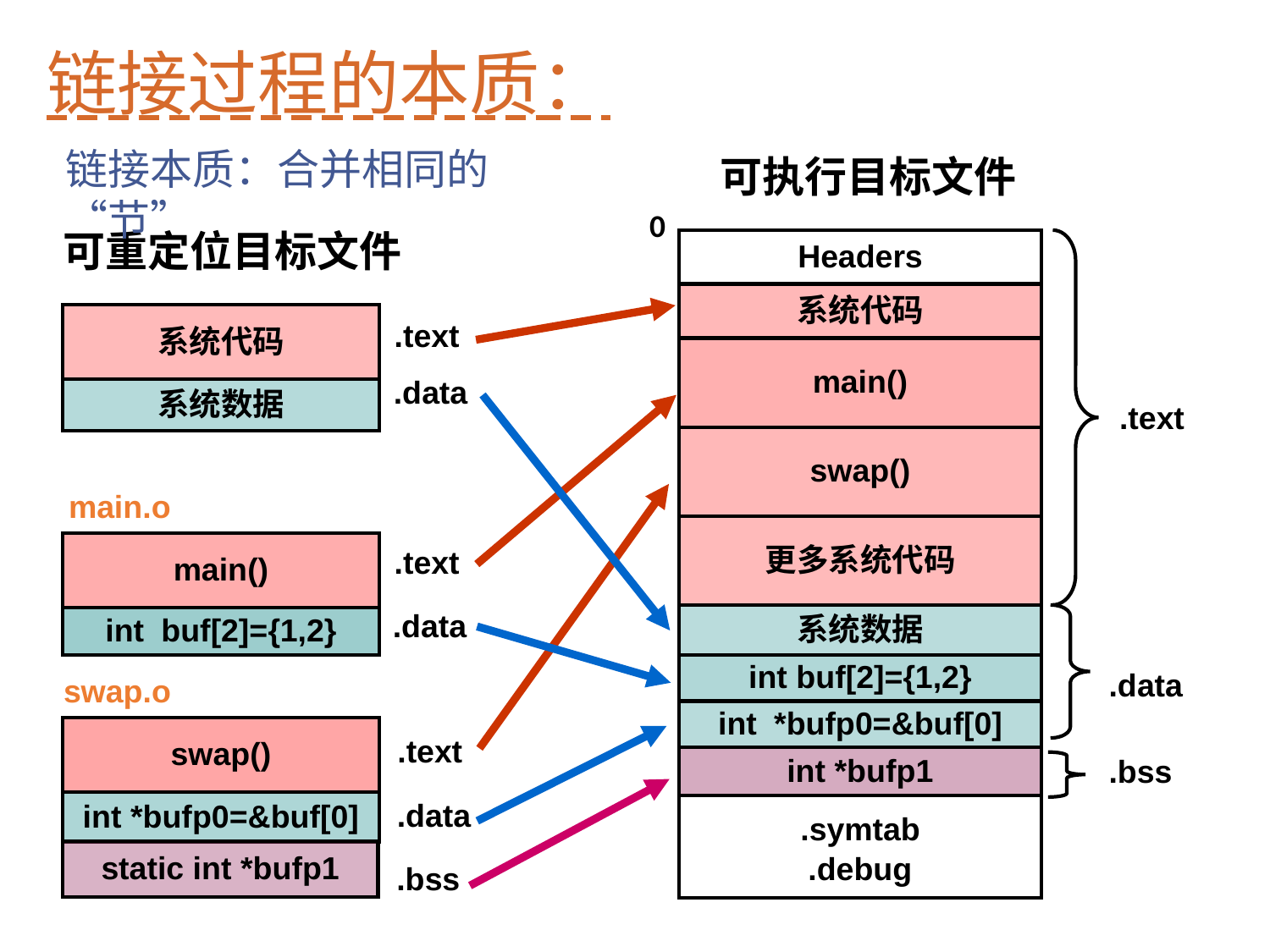

链接过程的本质：
链接本质：合并相同的“节”
可执行目标文件
0
可重定位目标文件
Headers

系统代码
系统代码

.text
main()
.data
系统数据
.text

swap()
main.o

更多系统代码
main()
.text
.data
系统数据

int buf[2]={1,2}

int buf[2]={1,2}
.data
swap.o
int *bufp0=&buf[0]
swap()

.text
int *bufp1
.bss

int *bufp0=&buf[0]
.data
.symtab
.debug
static int *bufp1
.bss